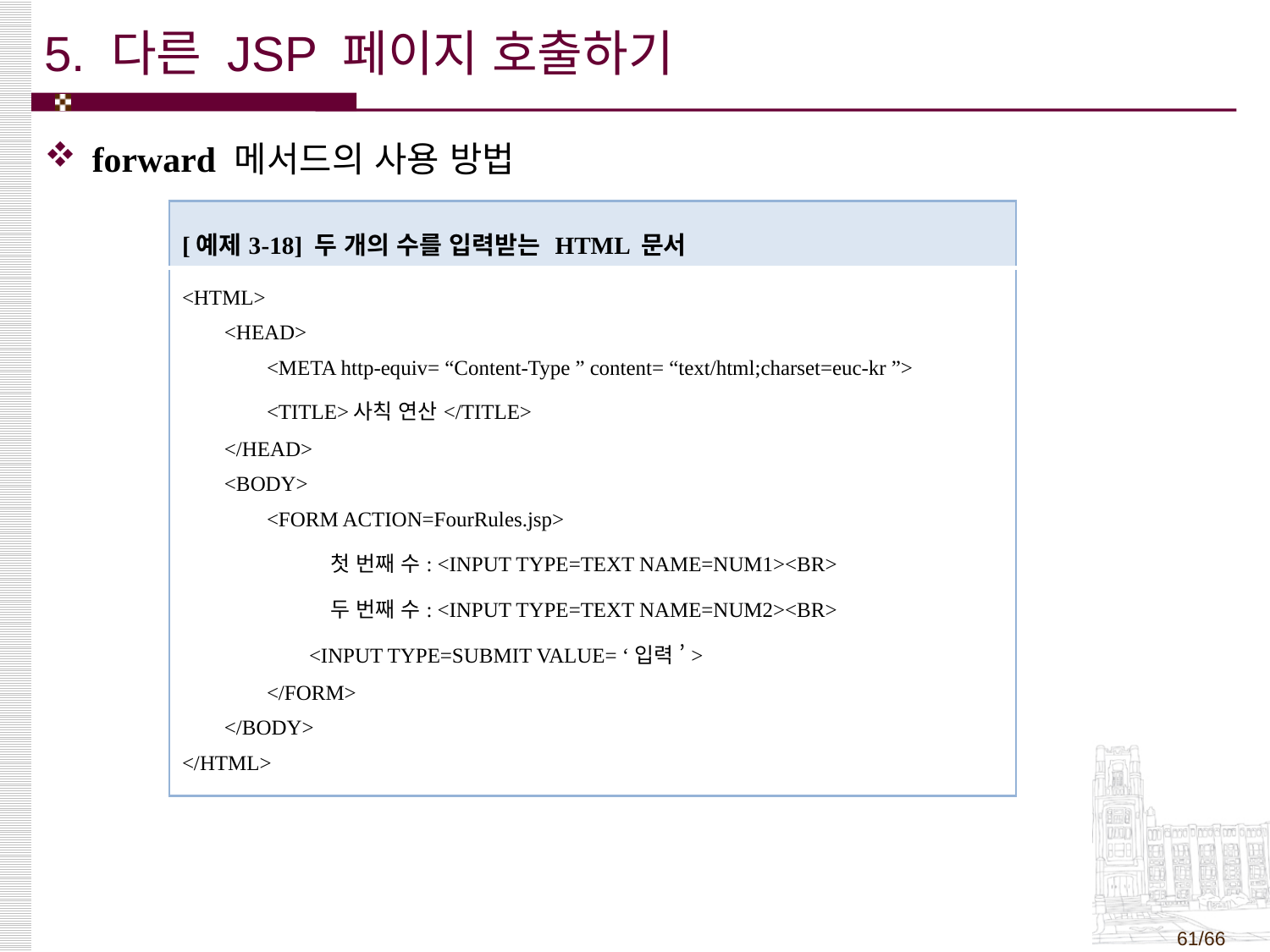

# 5. 다른 JSP 페이지 호출하기
forward 메서드의 사용 방법

| [예제3-18] 두 개의 수를 입력받는 HTML 문서 |
| --- |
| <HTML> <HEAD> <META http-equiv= “Content-Type ” content= “text/html;charset=euc-kr ”> <TITLE>사칙 연산</TITLE> </HEAD> <BODY> <FORM ACTION=FourRules.jsp> 첫 번째 수: <INPUT TYPE=TEXT NAME=NUM1><BR> 두 번째 수: <INPUT TYPE=TEXT NAME=NUM2><BR> <INPUT TYPE=SUBMIT VALUE= ‘입력 ’> </FORM> </BODY> </HTML> |